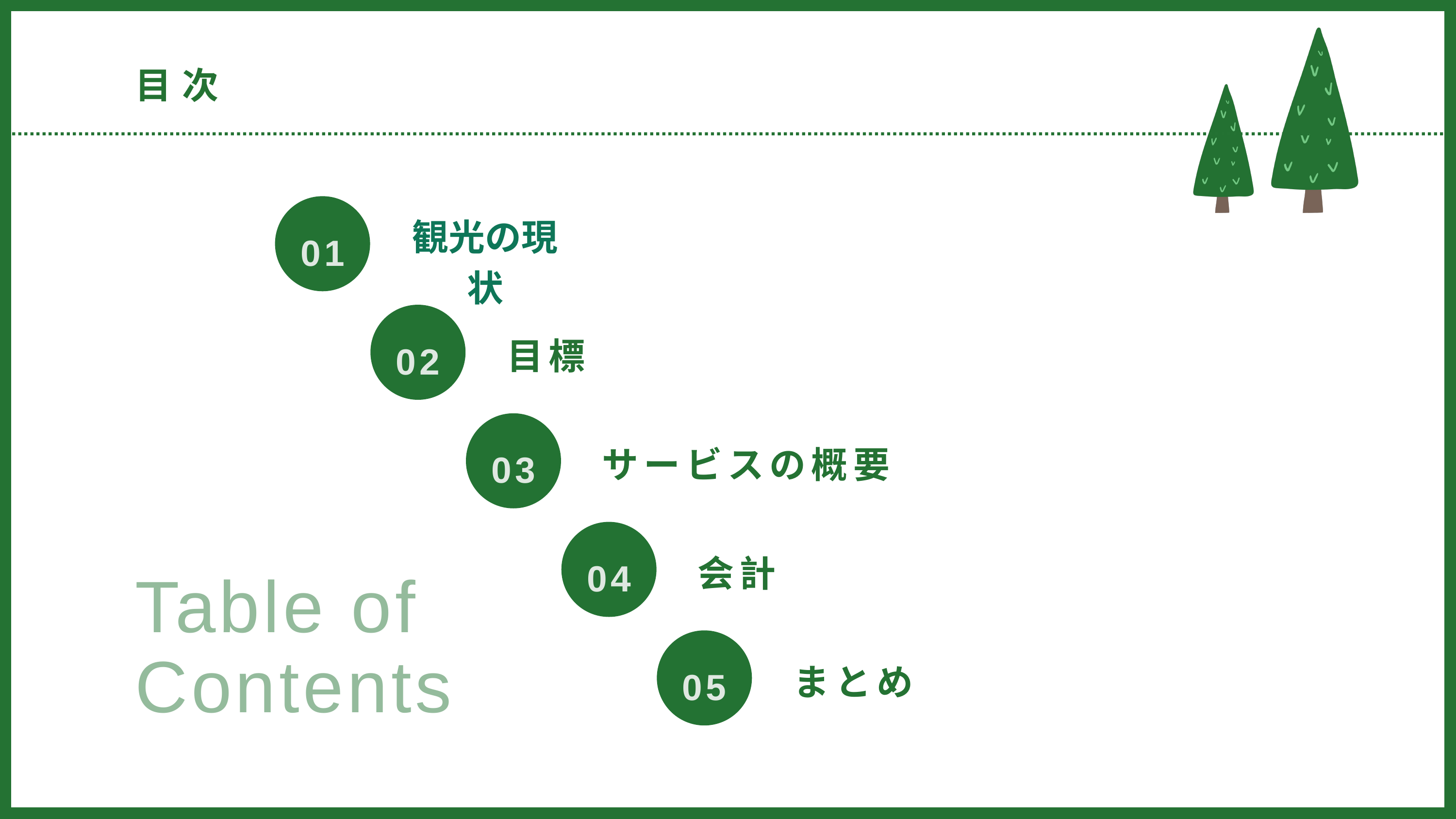

目次

01
観光の現状

目標
02

サービスの概要
03

会計
04
Table of
Contents

まとめ
05